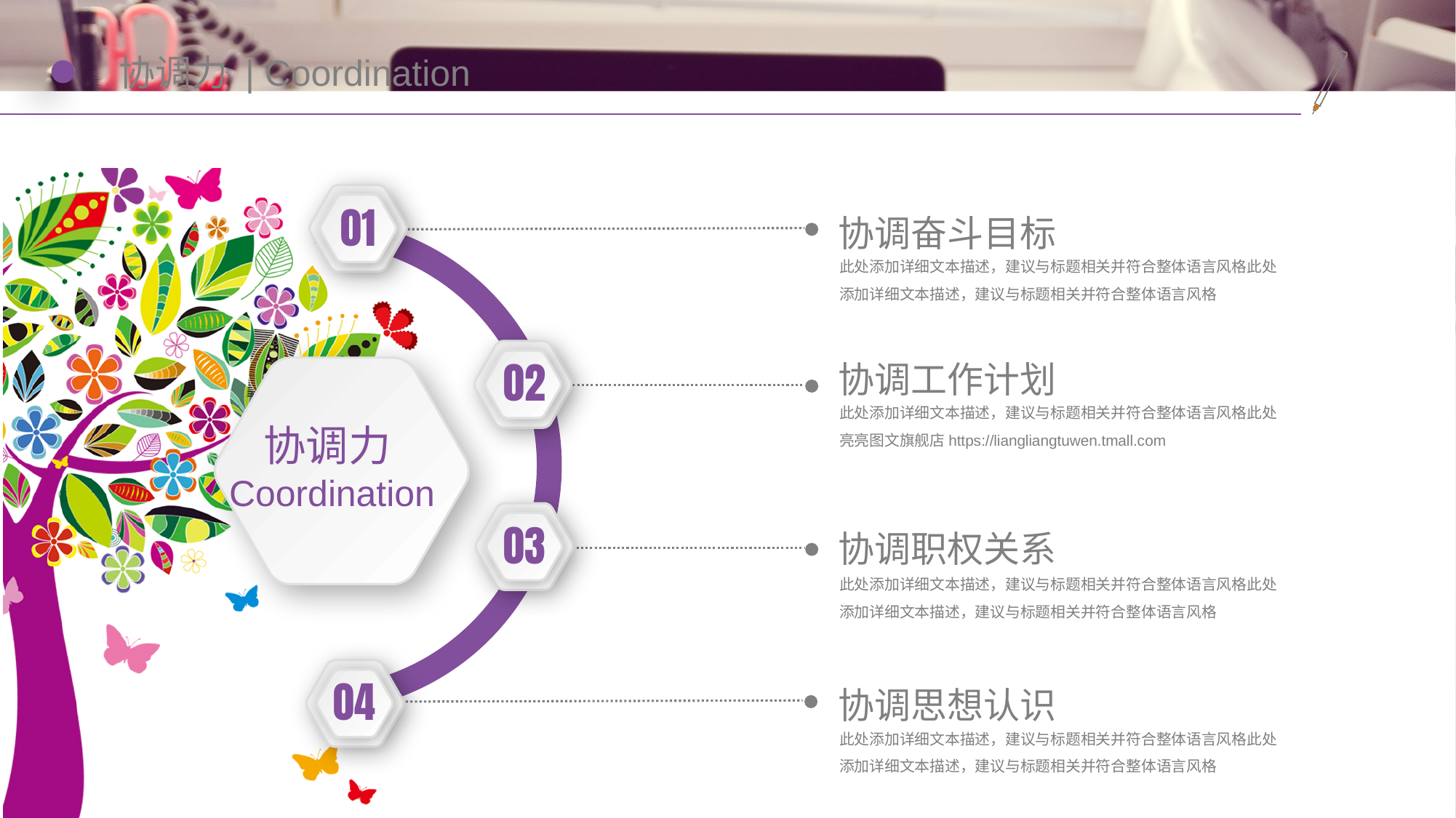

# 协调力 | Coordination
协调奋斗目标
此处添加详细文本描述，建议与标题相关并符合整体语言风格此处添加详细文本描述，建议与标题相关并符合整体语言风格

01

协调工作计划
此处添加详细文本描述，建议与标题相关并符合整体语言风格此处亮亮图文旗舰店https://liangliangtuwen.tmall.com

02

协调力
Coordination
协调职权关系
此处添加详细文本描述，建议与标题相关并符合整体语言风格此处添加详细文本描述，建议与标题相关并符合整体语言风格

03

协调思想认识
此处添加详细文本描述，建议与标题相关并符合整体语言风格此处添加详细文本描述，建议与标题相关并符合整体语言风格

04